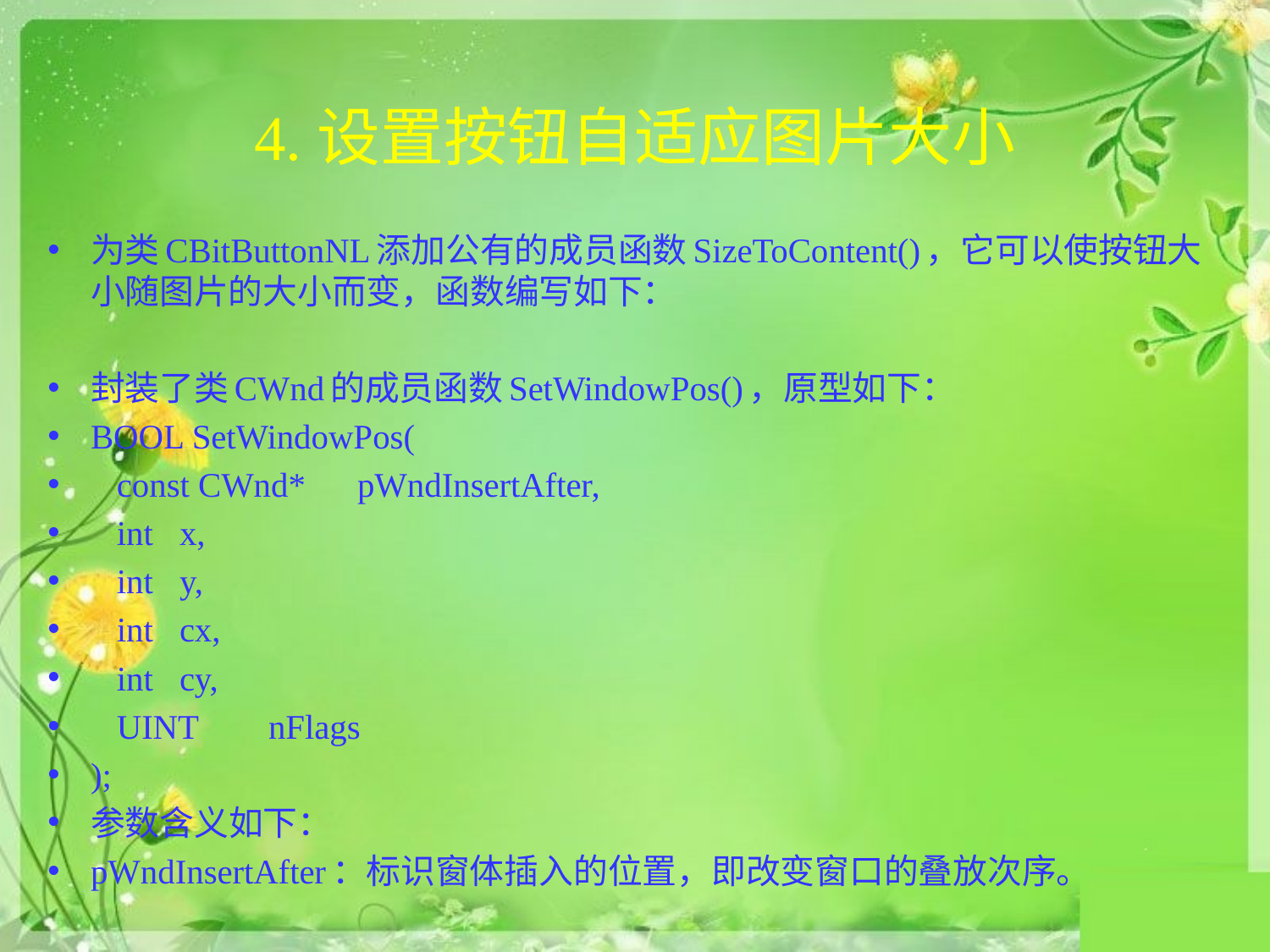

# 4.设置按钮自适应图片大小
为类CBitButtonNL添加公有的成员函数SizeToContent()，它可以使按钮大小随图片的大小而变，函数编写如下：

封装了类CWnd的成员函数SetWindowPos()，原型如下：
BOOL SetWindowPos(
   const CWnd* 	pWndInsertAfter,
   int 			x,
   int 			y,
   int 			cx,
   int 			cy,
   UINT 			nFlags
);
参数含义如下：
pWndInsertAfter：标识窗体插入的位置，即改变窗口的叠放次序。